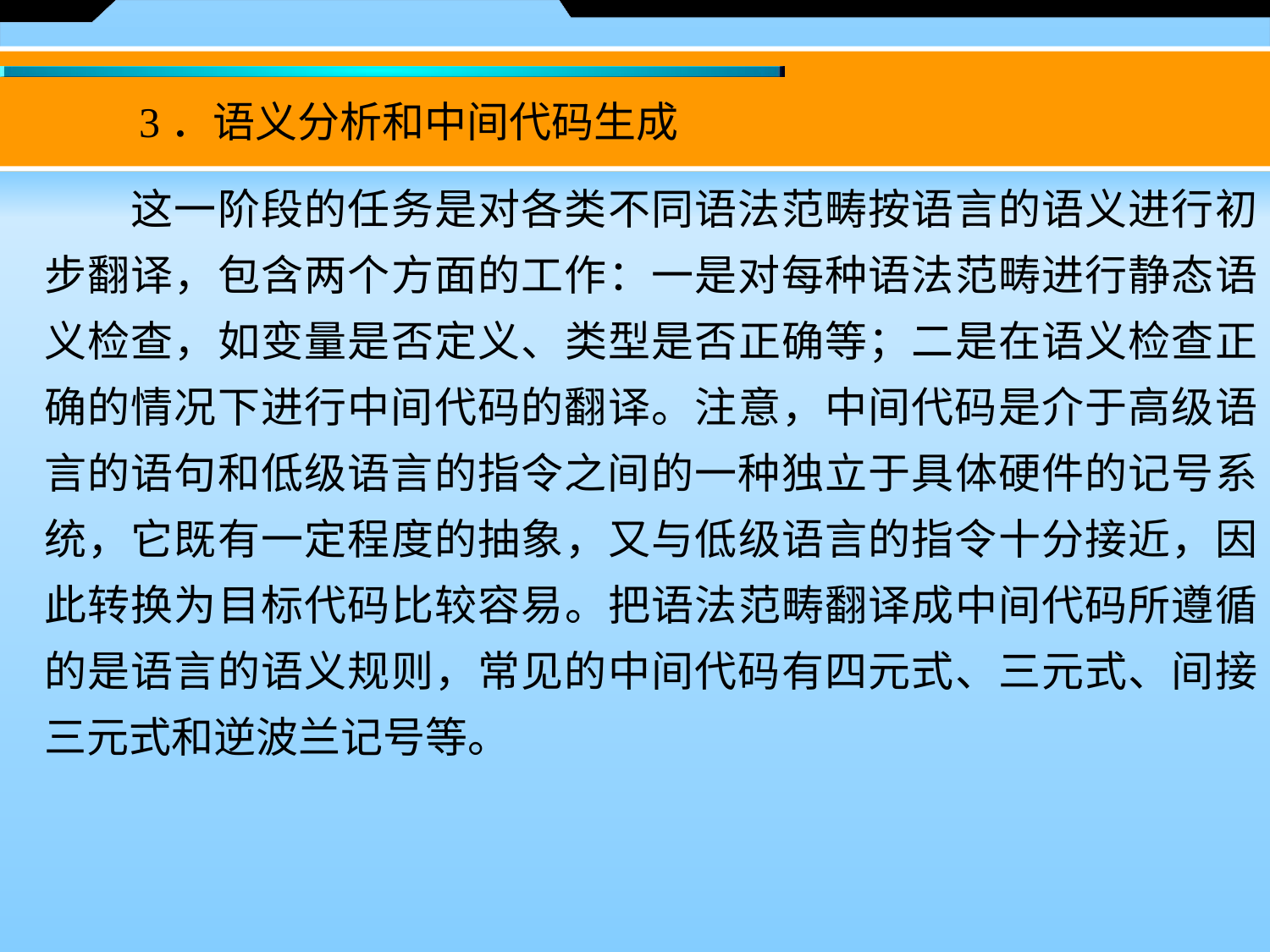

3．语义分析和中间代码生成
　　这一阶段的任务是对各类不同语法范畴按语言的语义进行初步翻译，包含两个方面的工作：一是对每种语法范畴进行静态语义检查，如变量是否定义、类型是否正确等；二是在语义检查正确的情况下进行中间代码的翻译。注意，中间代码是介于高级语言的语句和低级语言的指令之间的一种独立于具体硬件的记号系统，它既有一定程度的抽象，又与低级语言的指令十分接近，因此转换为目标代码比较容易。把语法范畴翻译成中间代码所遵循的是语言的语义规则，常见的中间代码有四元式、三元式、间接三元式和逆波兰记号等。